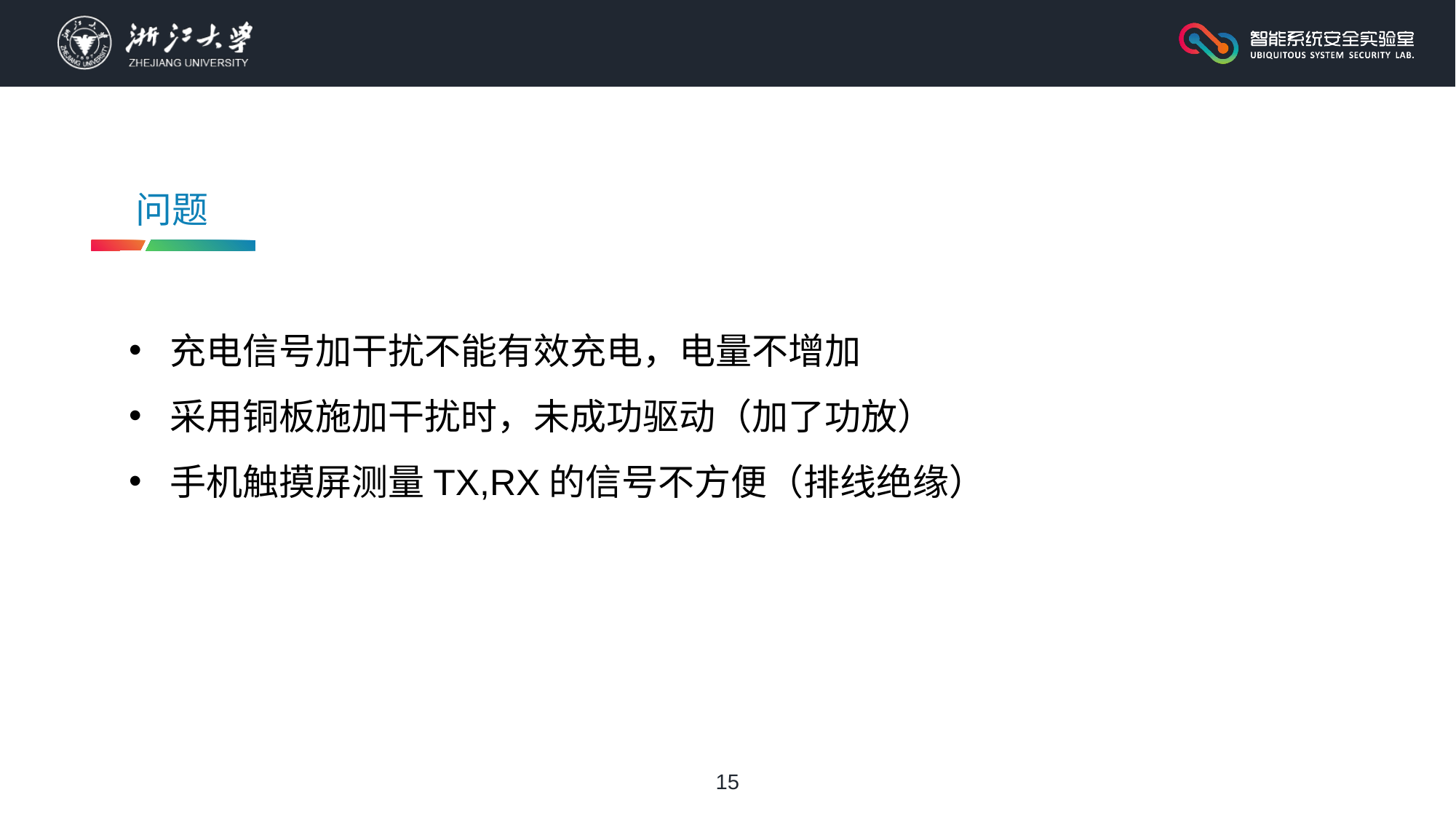

问题

充电信号加干扰不能有效充电，电量不增加
采用铜板施加干扰时，未成功驱动（加了功放）
手机触摸屏测量TX,RX的信号不方便（排线绝缘）